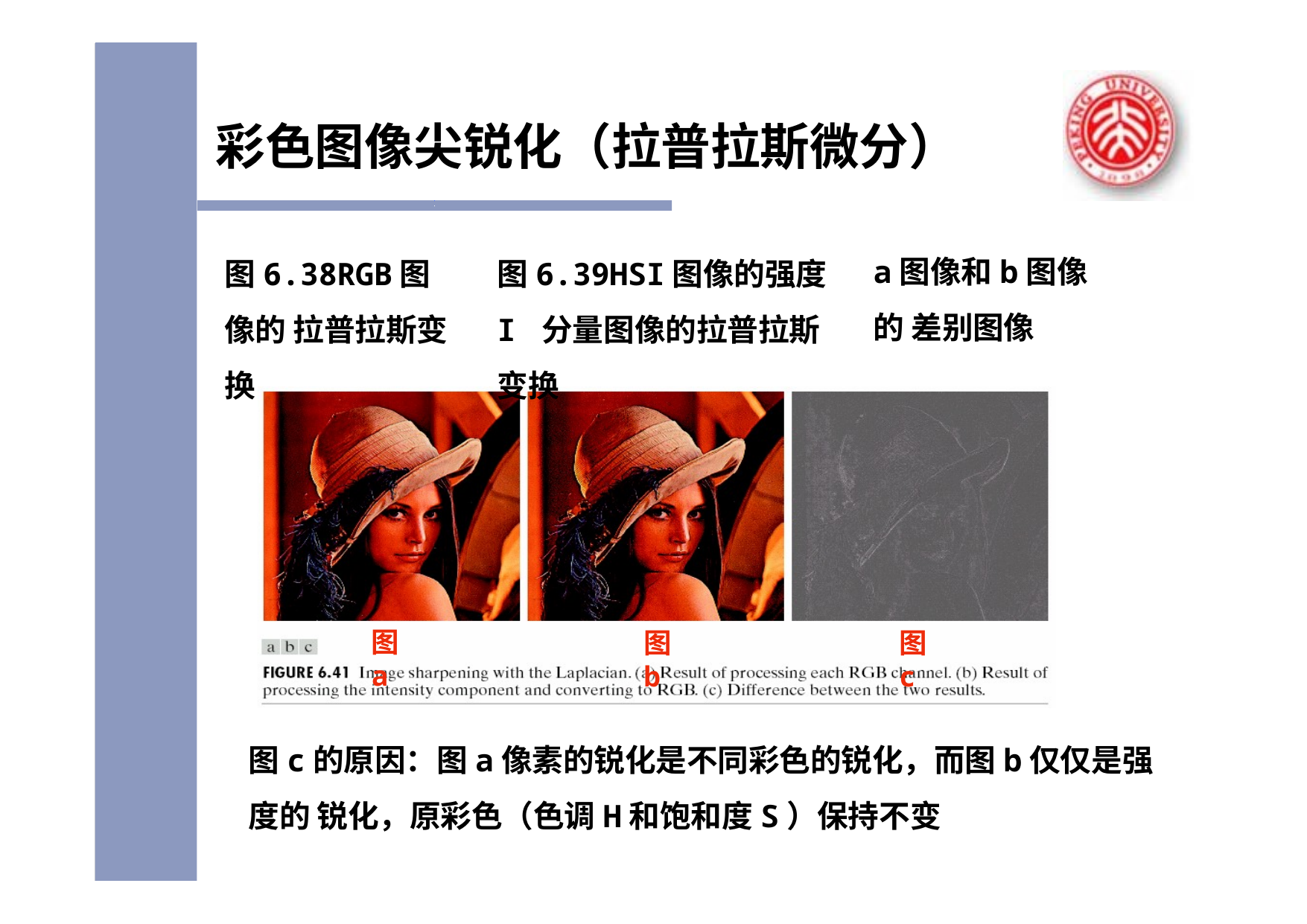

# 彩色图像尖锐化（拉普拉斯微分）

a图像和b图像的 差别图像
图6.38RGB图像的 拉普拉斯变换
图6.39HSI图像的强度I 分量图像的拉普拉斯变换

图a
图b
图c
图c的原因：图a像素的锐化是不同彩色的锐化，而图b仅仅是强度的 锐化，原彩色（色调H和饱和度S）保持不变